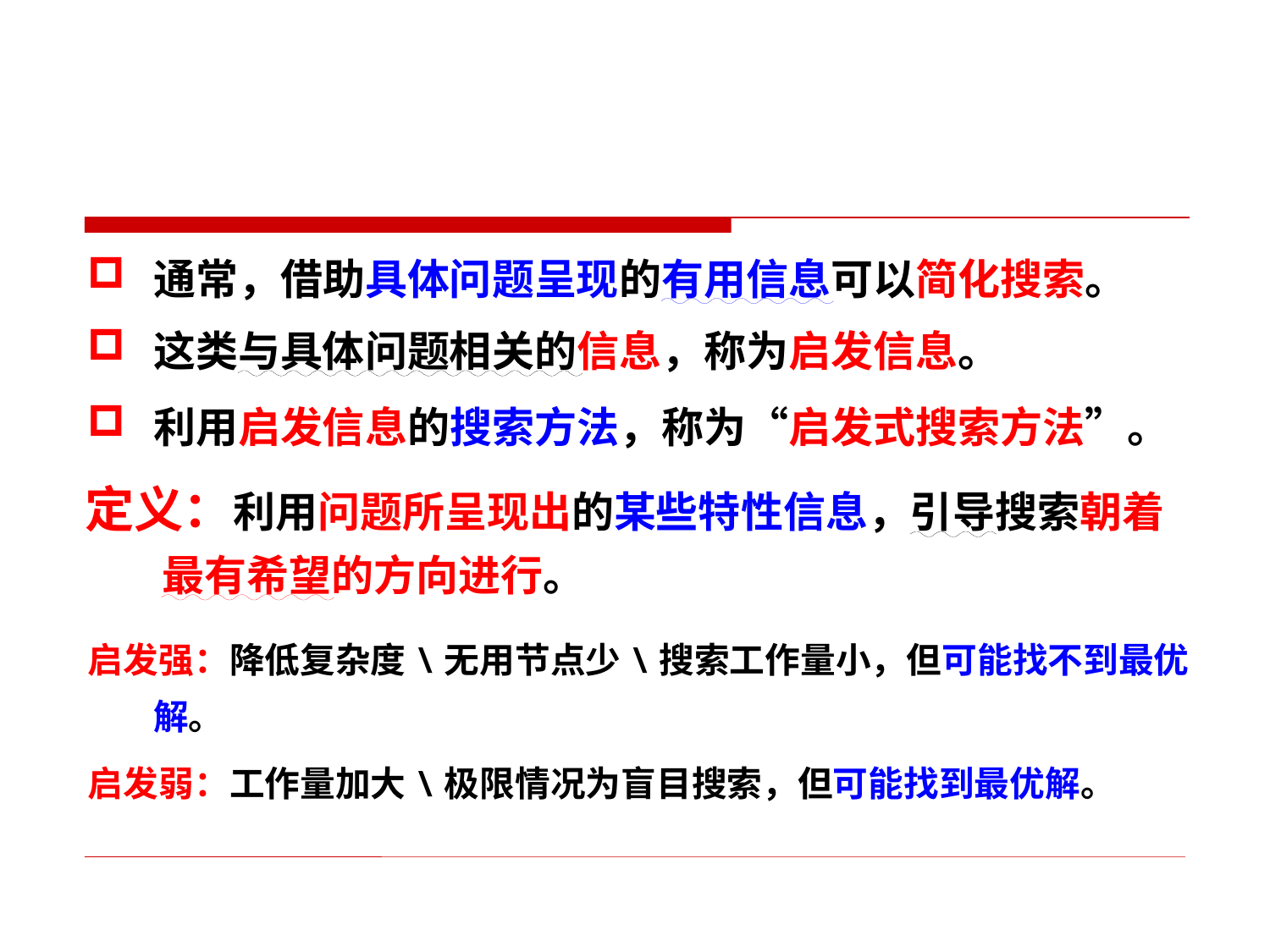

通常，借助具体问题呈现的有用信息可以简化搜索。
这类与具体问题相关的信息，称为启发信息。
利用启发信息的搜索方法，称为“启发式搜索方法”。
定义：利用问题所呈现出的某些特性信息，引导搜索朝着
       最有希望的方向进行。
启发强：降低复杂度\无用节点少\搜索工作量小，但可能找不到最优解。
启发弱：工作量加大\极限情况为盲目搜索，但可能找到最优解。